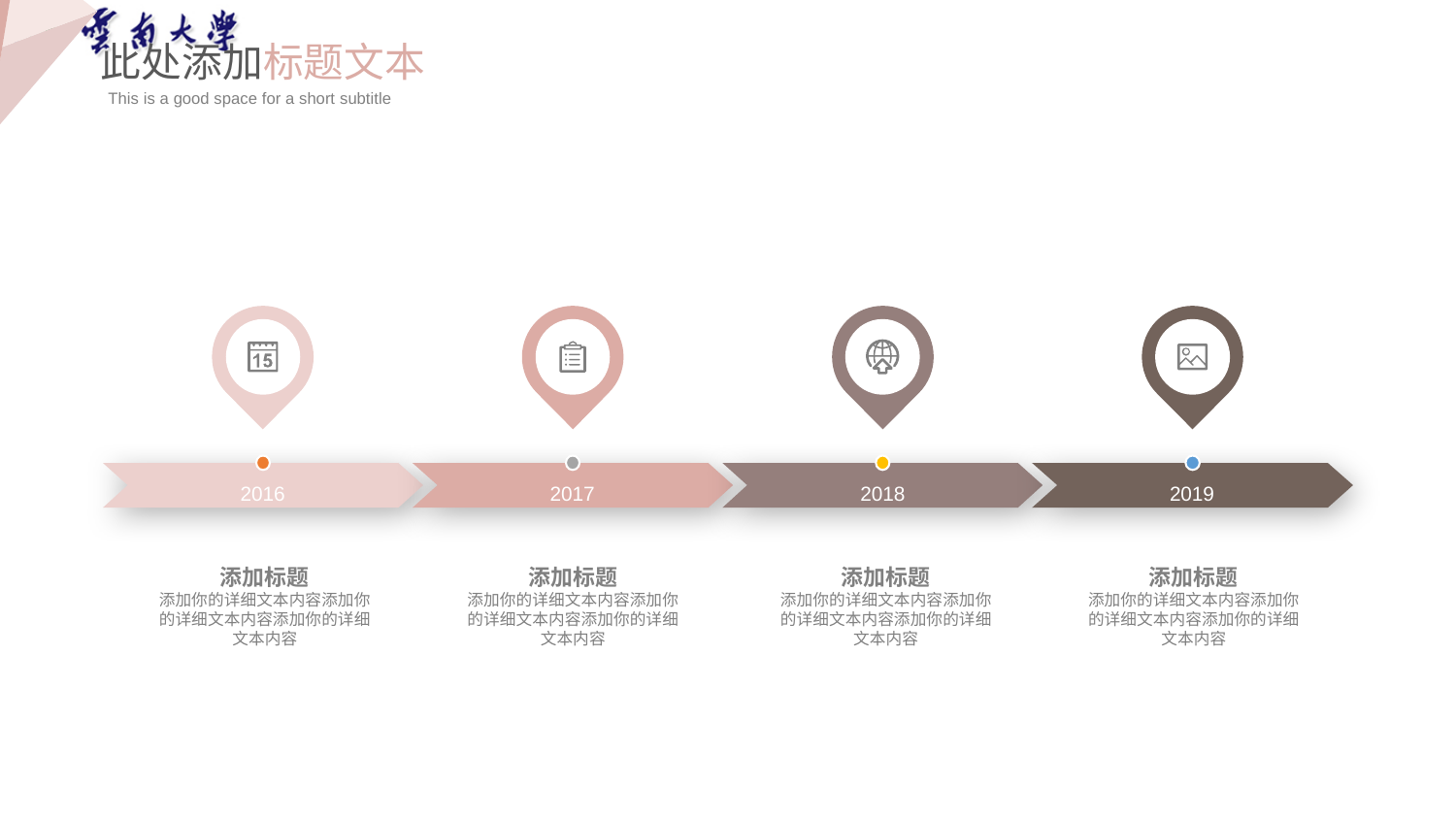

此处添加标题文本
This is a good space for a short subtitle

2016
2017
2018
2019
添加标题
添加你的详细文本内容添加你的详细文本内容添加你的详细文本内容
添加标题
添加你的详细文本内容添加你的详细文本内容添加你的详细文本内容
添加标题
添加你的详细文本内容添加你的详细文本内容添加你的详细文本内容
添加标题
添加你的详细文本内容添加你的详细文本内容添加你的详细文本内容